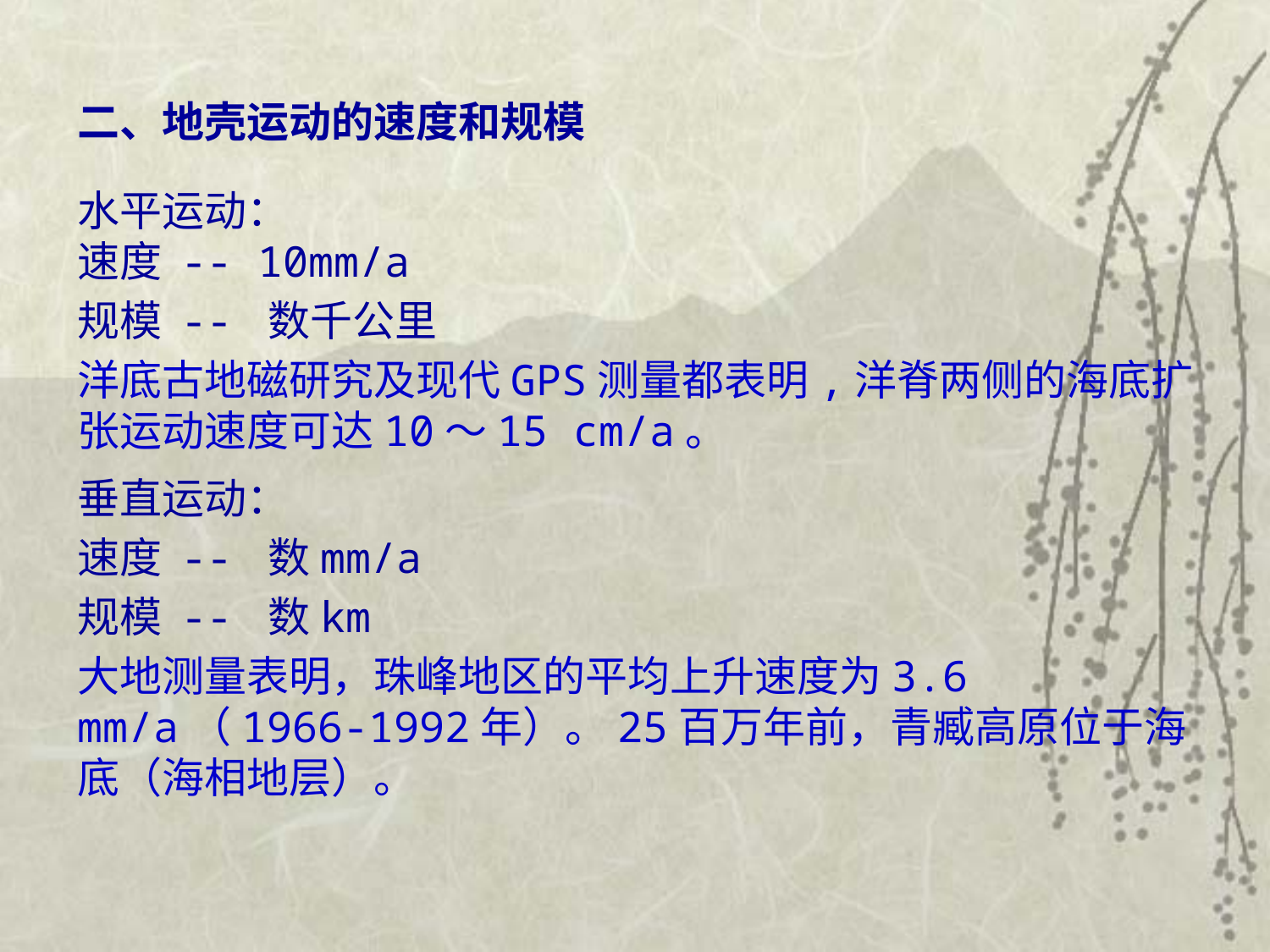

二、地壳运动的速度和规模
水平运动：
速度 -- 10mm/a
规模 -- 数千公里
洋底古地磁研究及现代GPS测量都表明,洋脊两侧的海底扩张运动速度可达10～15 cm/a。
垂直运动：
速度 -- 数mm/a
规模 -- 数km
大地测量表明，珠峰地区的平均上升速度为3.6 mm/a（1966-1992年）。25百万年前，青臧高原位于海底（海相地层）。